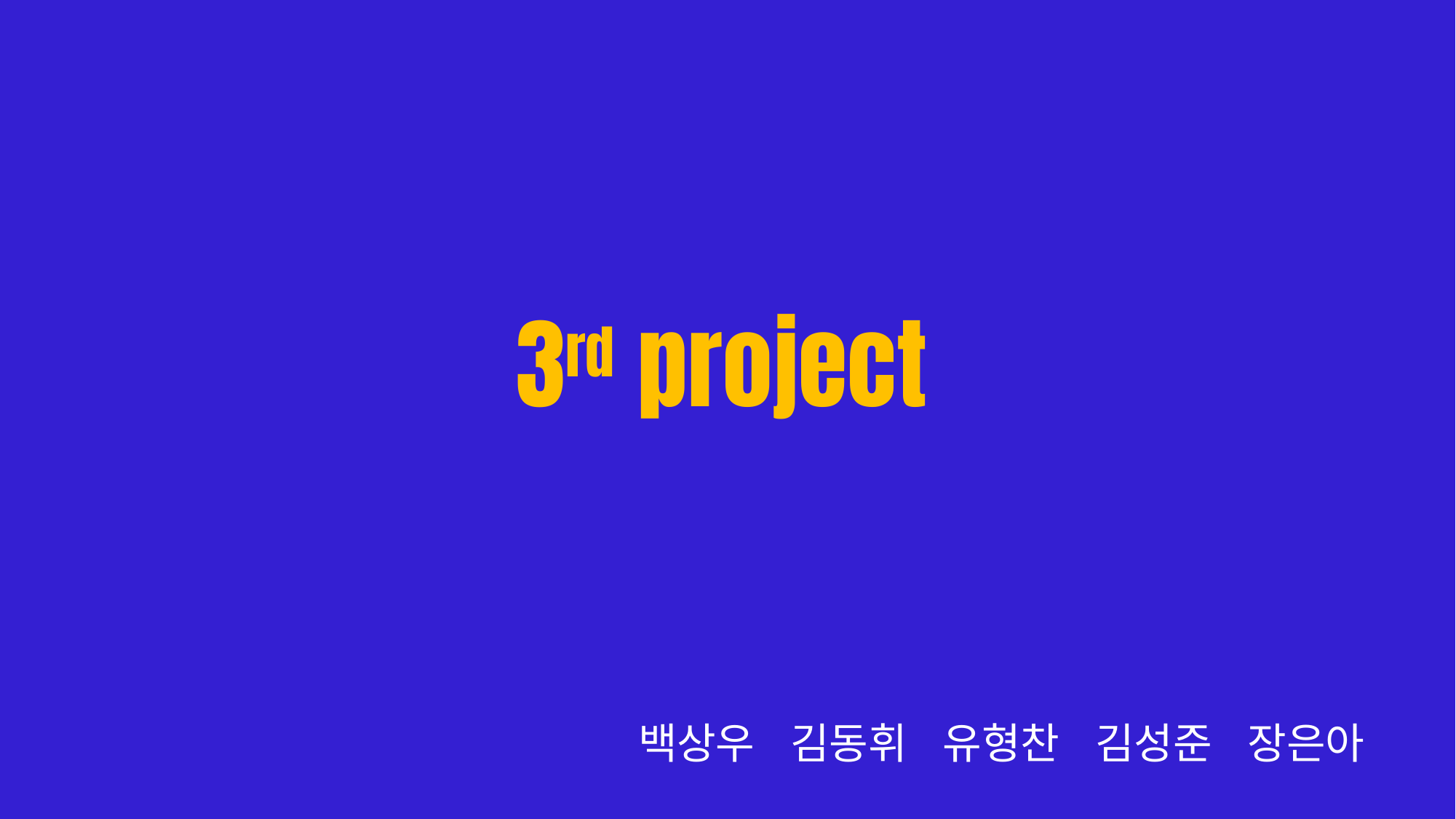

3rd project
백상우   김동휘   유형찬   김성준   장은아